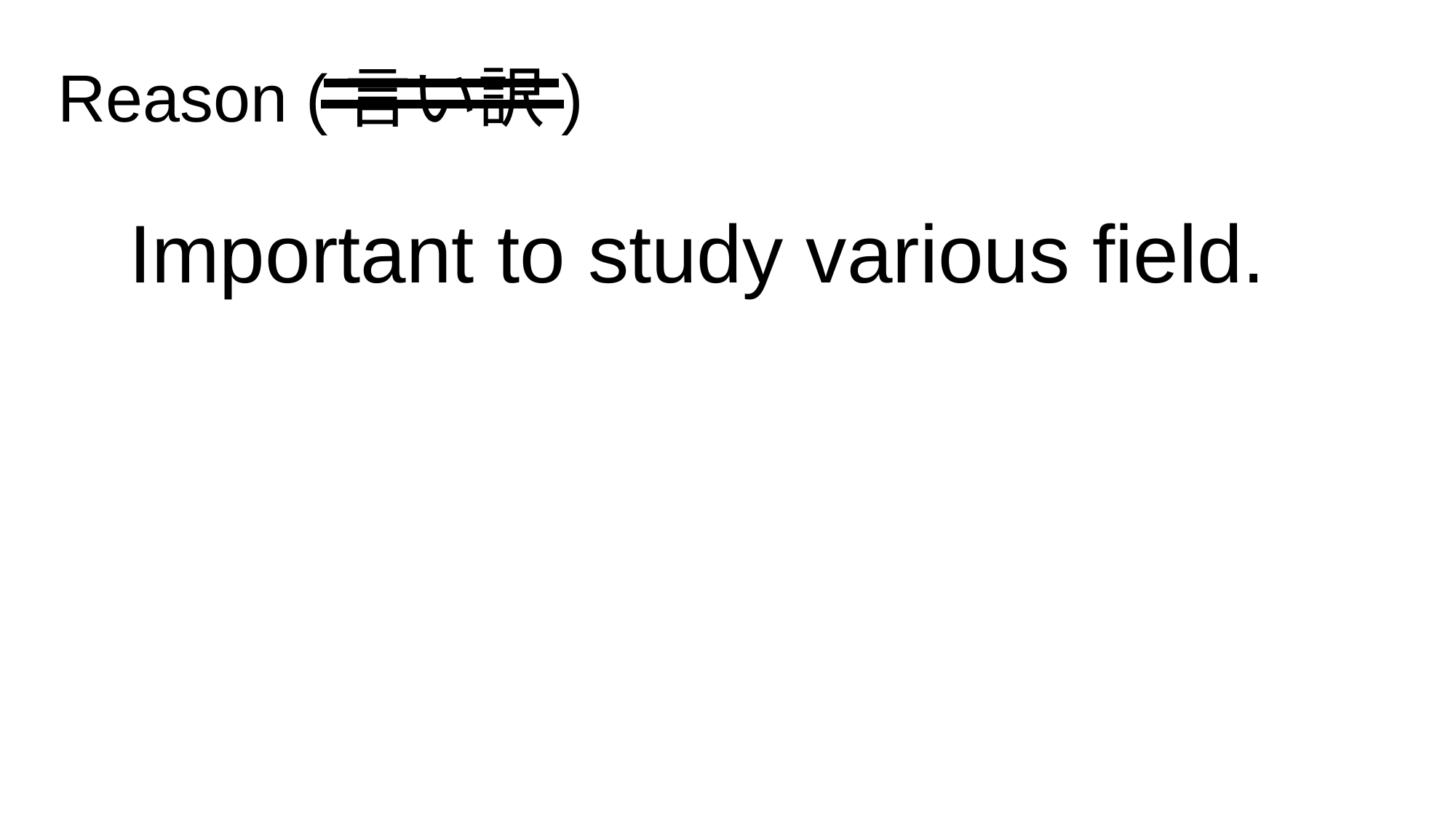

Reason (言い訳)
Important to study various field.